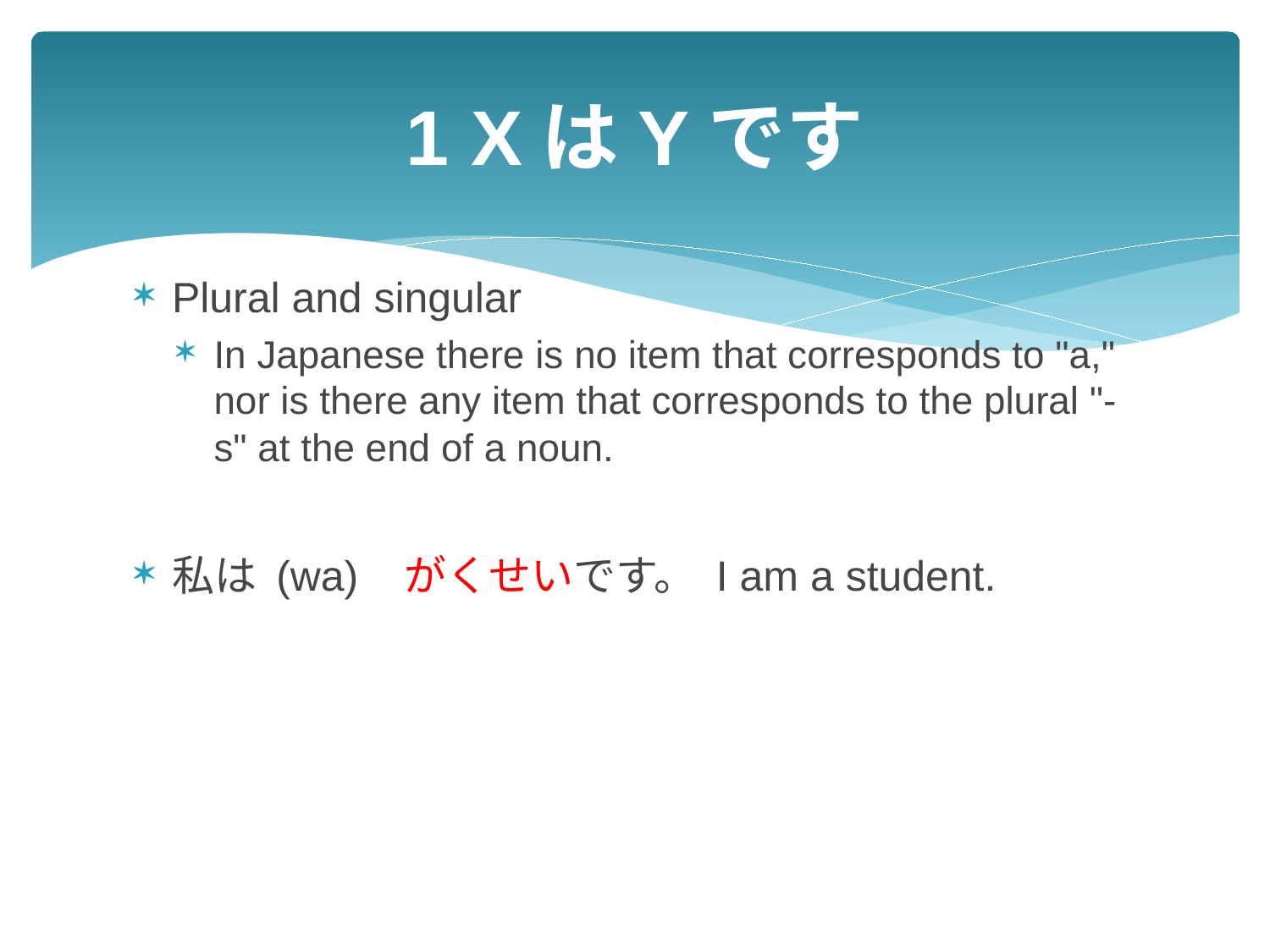

# 1 XはYです
Plural and singular
In Japanese there is no item that corresponds to "a," nor is there any item that corresponds to the plural "-s" at the end of a noun.

私は (wa)   がくせいです。 I am a student.